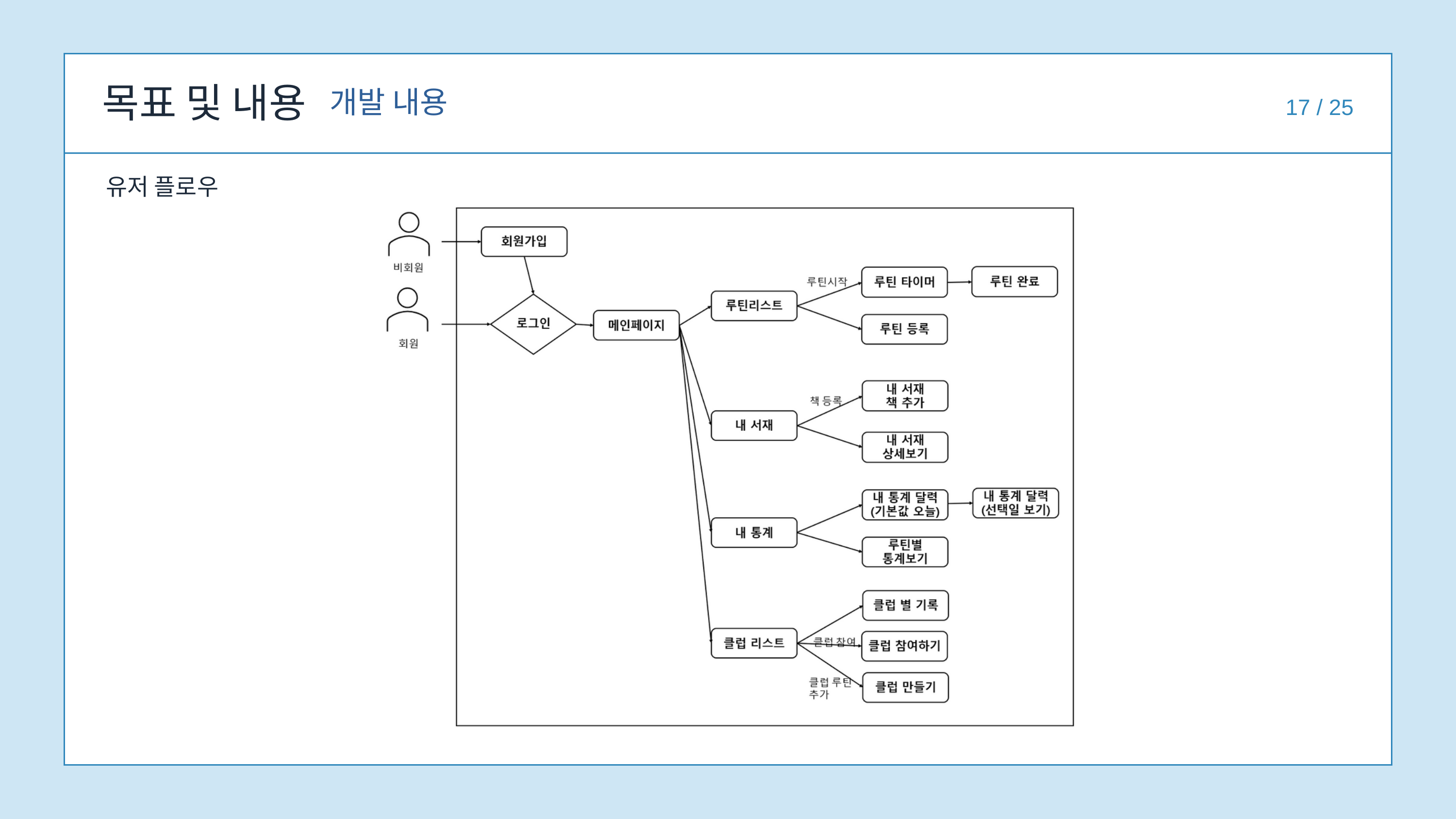

목표 및 내용
개발 내용
17 / 25

유저 플로우